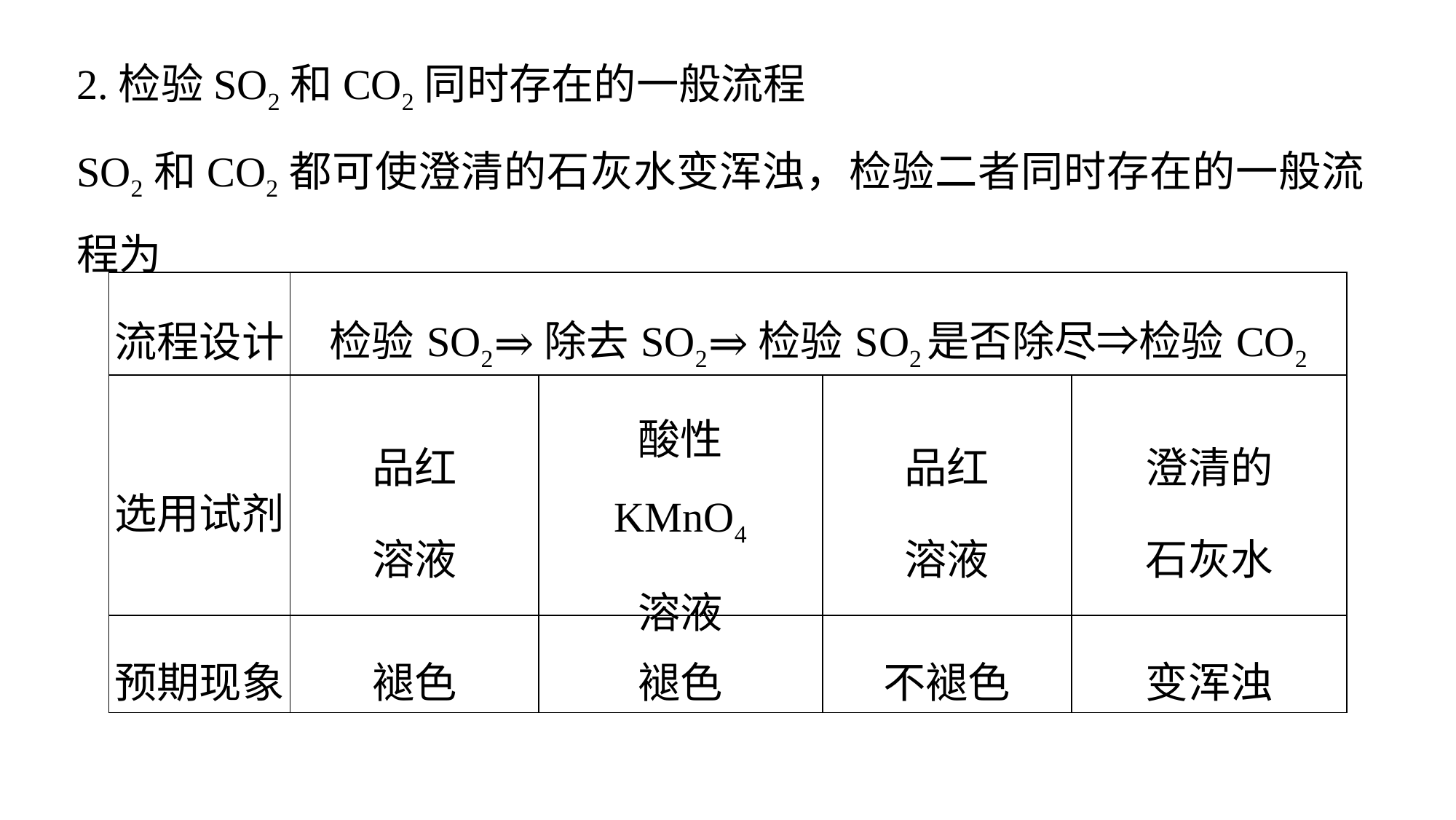

2.检验SO2和CO2同时存在的一般流程
SO2和CO2都可使澄清的石灰水变浑浊，检验二者同时存在的一般流程为
| 流程设计 | 检验SO2⇒除去SO2⇒检验SO2是否除尽⇒检验CO2 |  |  |  |
| --- | --- | --- | --- | --- |
| 选用试剂 | 品红 溶液 | 酸性 KMnO4 溶液 | 品红 溶液 | 澄清的 石灰水 |
| 预期现象 | 褪色 | 褪色 | 不褪色 | 变浑浊 |